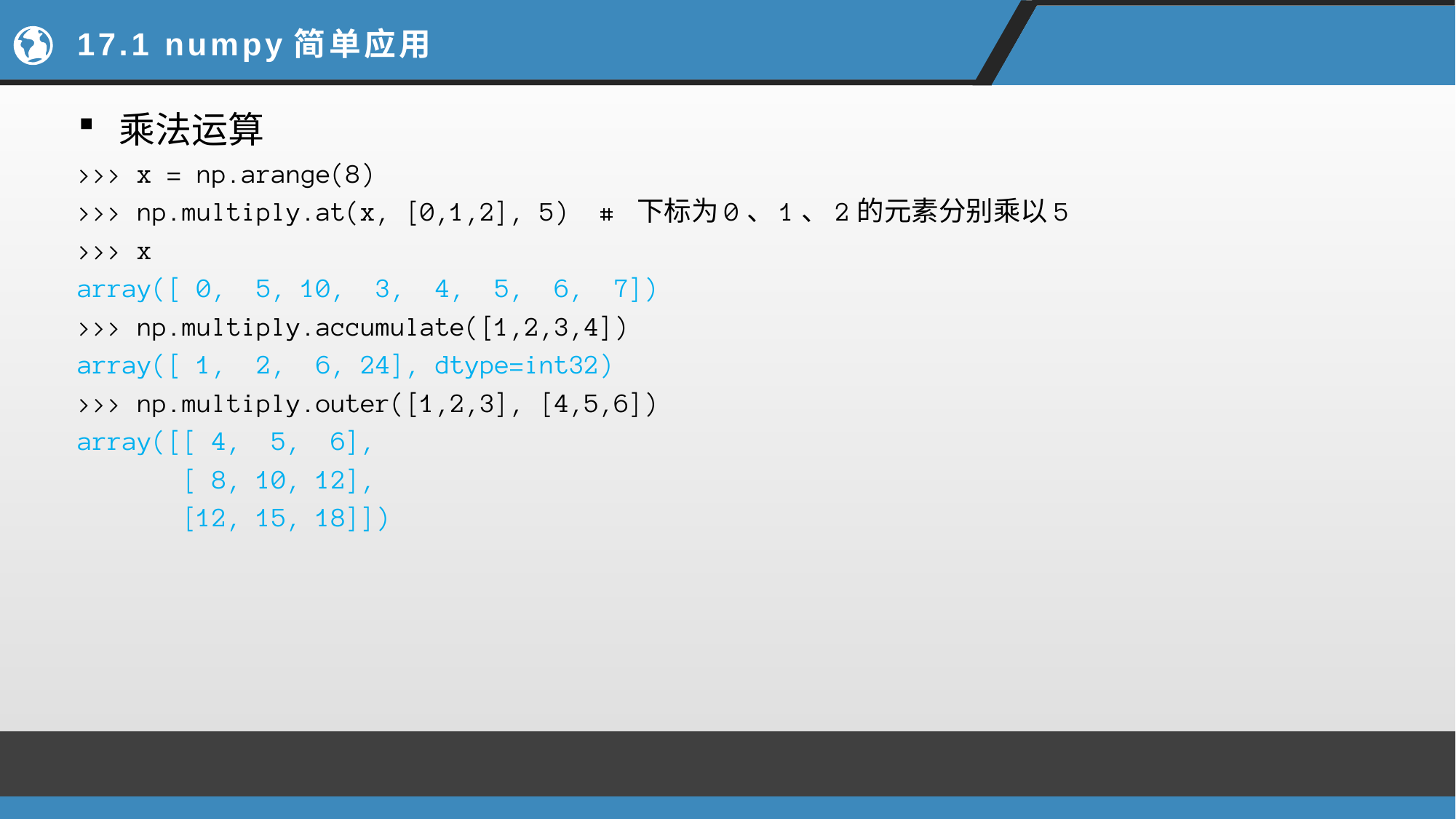

# 17.1 numpy简单应用

乘法运算
>>> x = np.arange(8)
>>> np.multiply.at(x, [0,1,2], 5)  # 下标为0、1、2的元素分别乘以5
>>> x
array([ 0,  5, 10,  3,  4,  5,  6,  7])
>>> np.multiply.accumulate([1,2,3,4])
array([ 1,  2,  6, 24], dtype=int32)
>>> np.multiply.outer([1,2,3], [4,5,6])
array([[ 4,  5,  6],
       [ 8, 10, 12],
       [12, 15, 18]])